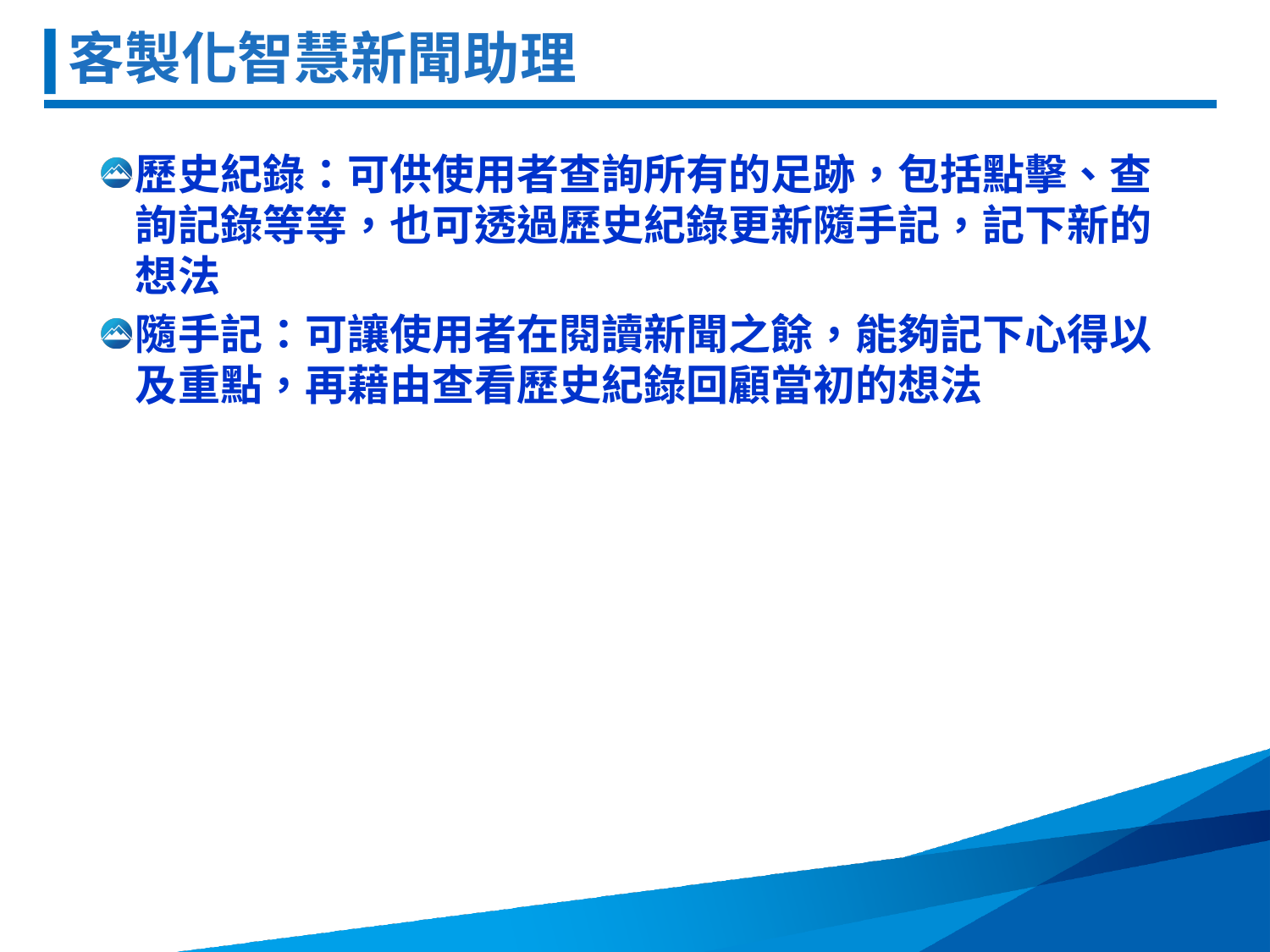

# 客製化智慧新聞助理
歷史紀錄：可供使用者查詢所有的足跡，包括點擊、查詢記錄等等，也可透過歷史紀錄更新隨手記，記下新的想法
隨手記：可讓使用者在閱讀新聞之餘，能夠記下心得以及重點，再藉由查看歷史紀錄回顧當初的想法